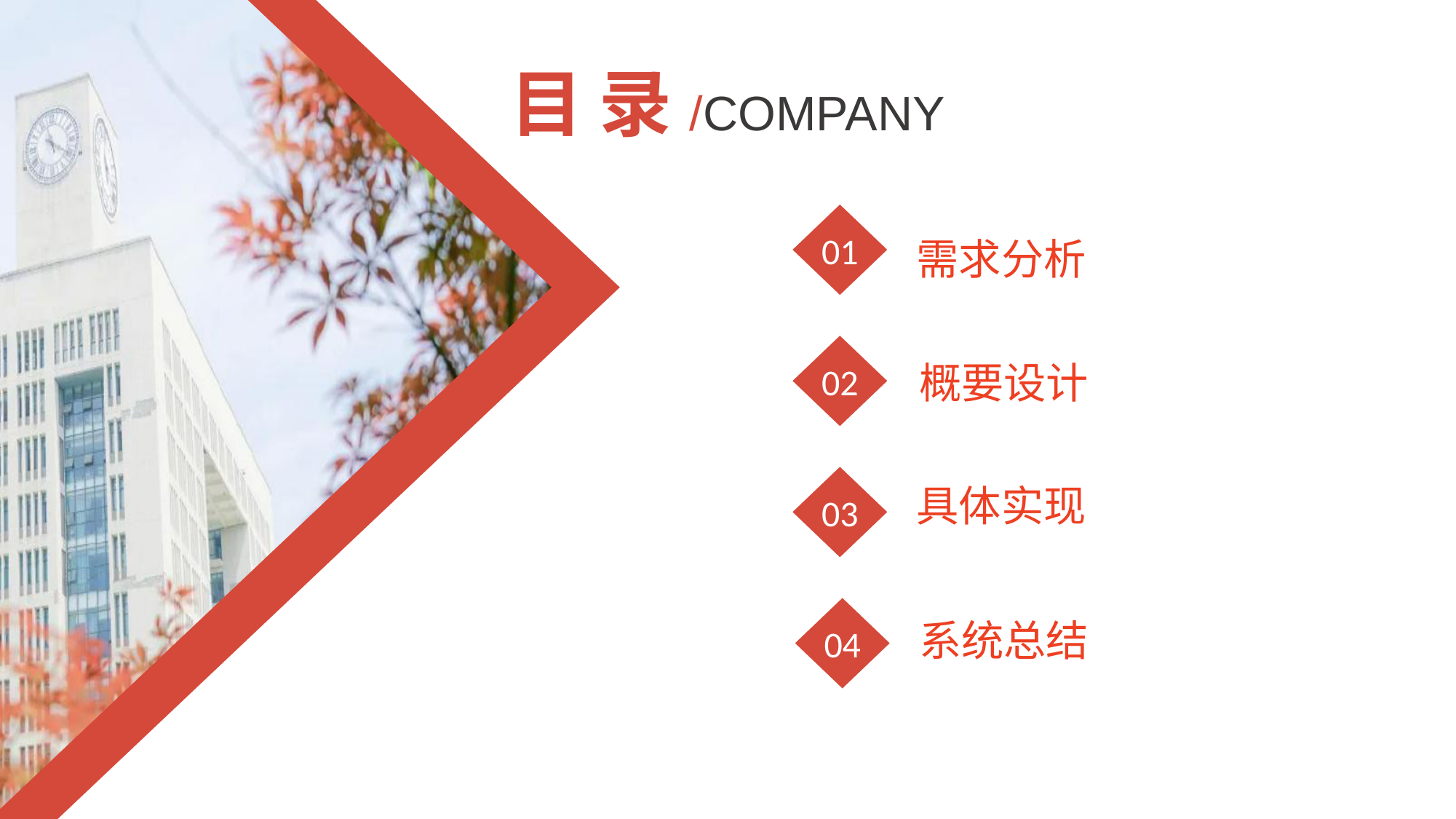

目 录/COMPANY
01
需求分析
02
概要设计
03
具体实现
04
系统总结